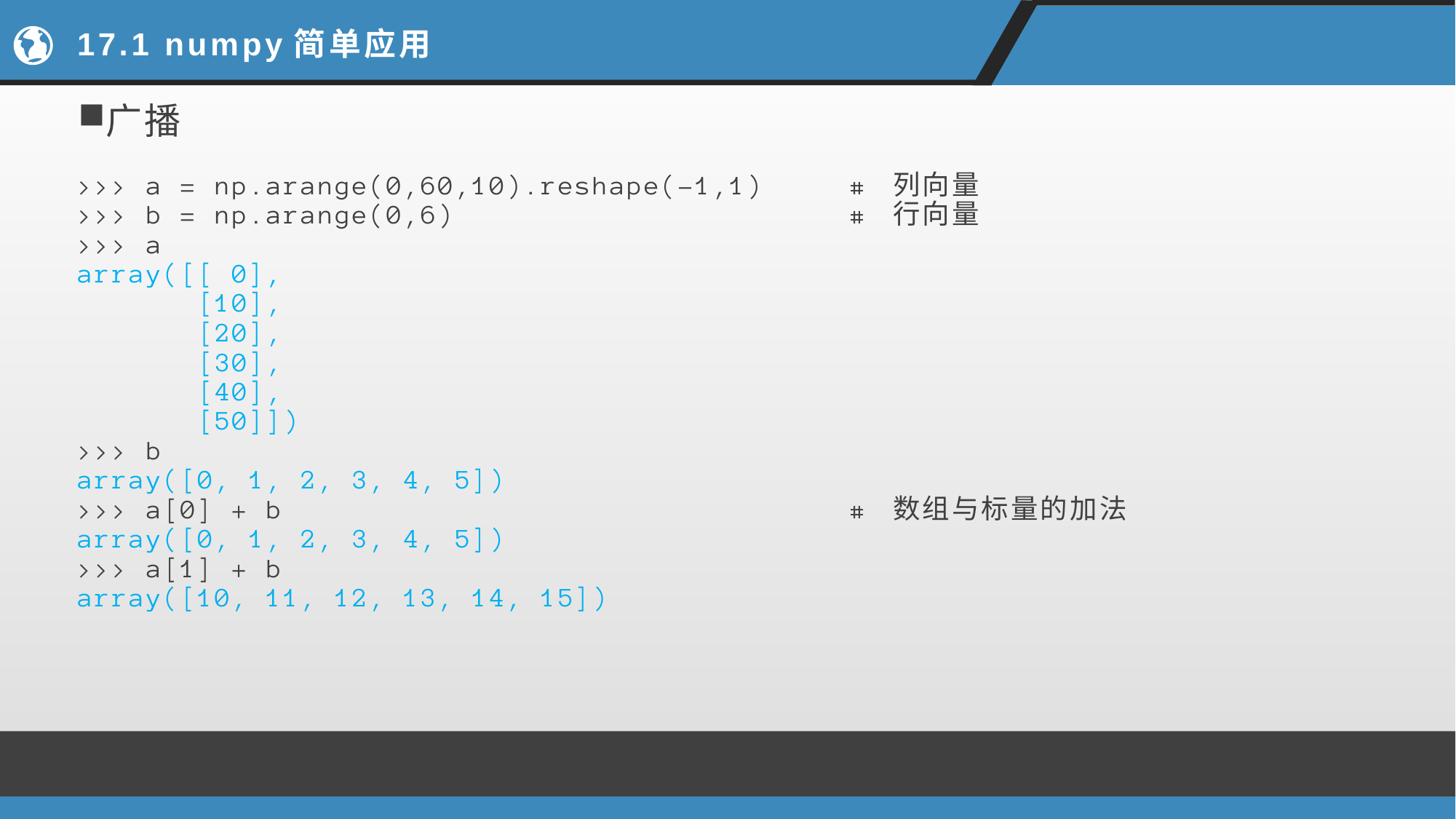

# 17.1 numpy简单应用

广播

>>> a = np.arange(0,60,10).reshape(-1,1)     # 列向量
>>> b = np.arange(0,6)                       # 行向量
>>> a
array([[ 0],
       [10],
       [20],
       [30],
       [40],
       [50]])
>>> b
array([0, 1, 2, 3, 4, 5])
>>> a[0] + b                                 # 数组与标量的加法
array([0, 1, 2, 3, 4, 5])
>>> a[1] + b
array([10, 11, 12, 13, 14, 15])